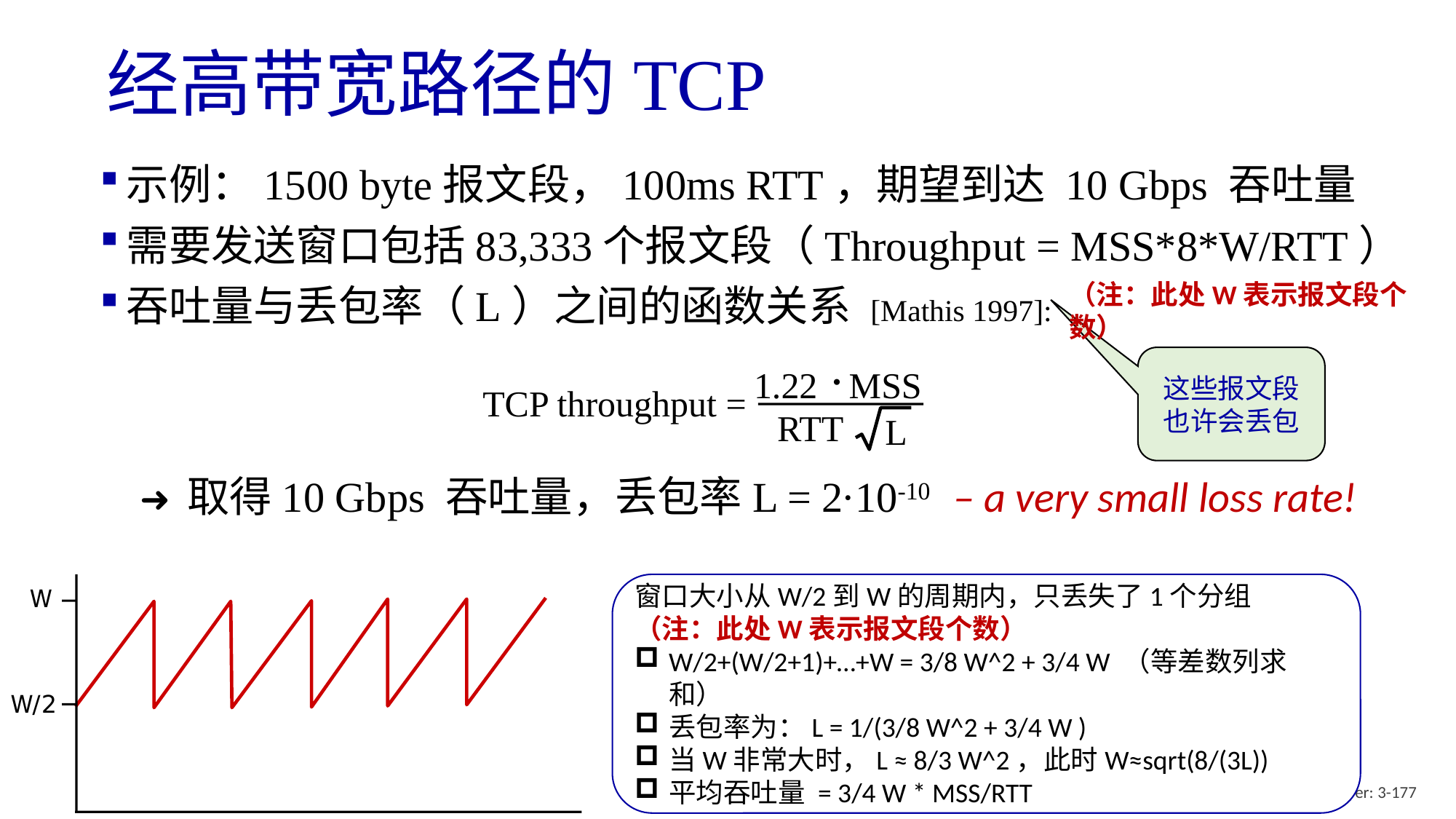

# 经高带宽路径的TCP
示例：1500 byte报文段，100ms RTT，期望到达 10 Gbps 吞吐量
需要发送窗口包括83,333个报文段（Throughput = MSS*8*W/RTT）
吞吐量与丢包率（L）之间的函数关系 [Mathis 1997]:
➜ 取得10 Gbps 吞吐量，丢包率L = 2·10-10   – a very small loss rate!

（注：此处W表示报文段个数）
.
MSS
RTT
L

1.22
TCP throughput =
这些报文段也许会丢包
窗口大小从W/2到W的周期内，只丢失了1个分组
（注：此处W表示报文段个数）
W/2+(W/2+1)+…+W = 3/8 W^2 + 3/4 W （等差数列求和）
丢包率为：L = 1/(3/8 W^2 + 3/4 W )
当W非常大时，L ≈ 8/3 W^2，此时W≈sqrt(8/(3L))
平均吞吐量 = 3/4 W * MSS/RTT

W

W/2

Transport Layer: 3-177